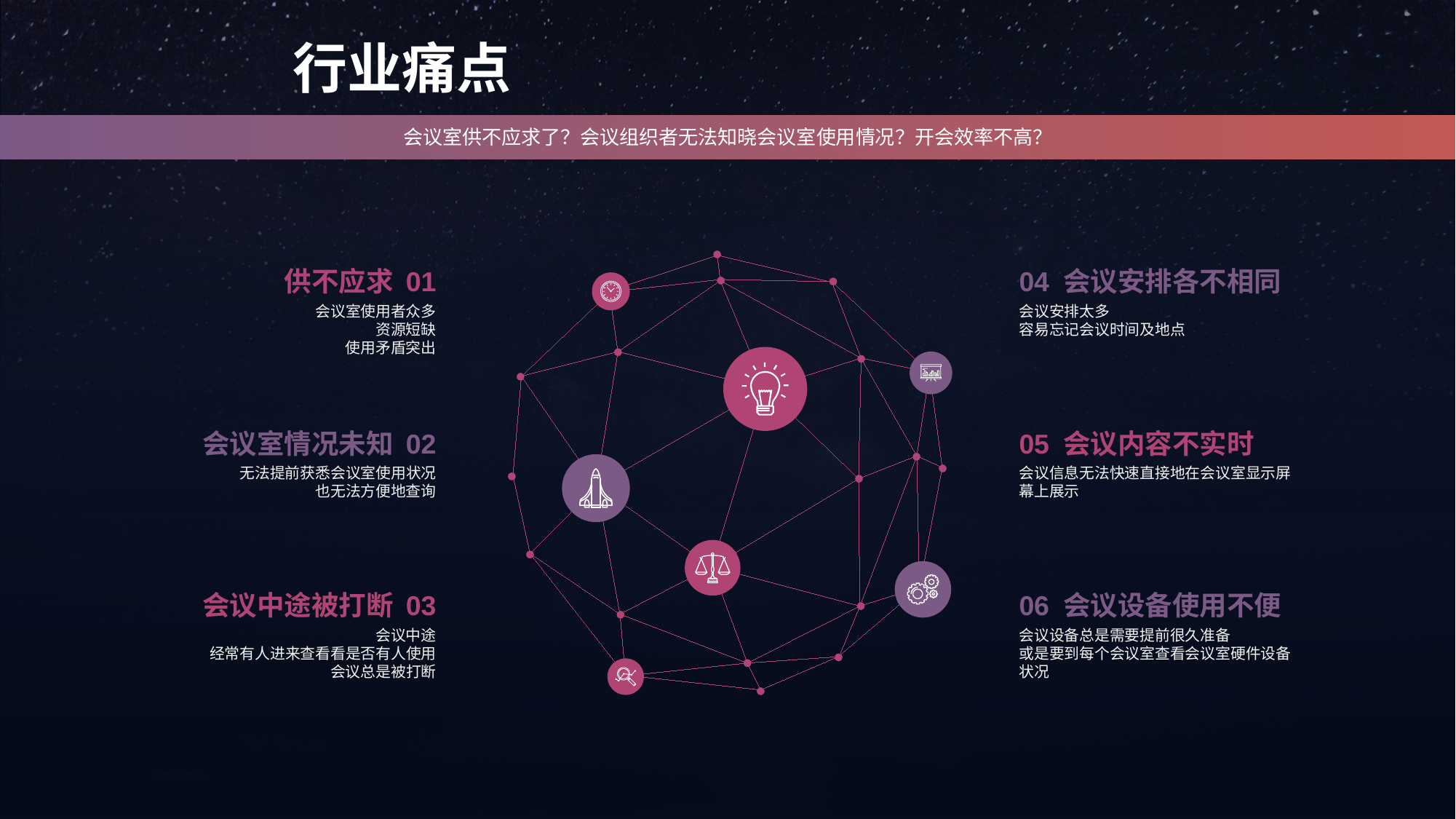

行业痛点

会议室供不应求了？会议组织者无法知晓会议室使用情况？开会效率不高？

供不应求 01
会议室使用者众多
资源短缺
使用矛盾突出
04 会议安排各不相同
会议安排太多
容易忘记会议时间及地点
会议室情况未知 02
无法提前获悉会议室使用状况
也无法方便地查询
05 会议内容不实时
会议信息无法快速直接地在会议室显示屏幕上展示
会议中途被打断 03
会议中途
经常有人进来查看看是否有人使用
会议总是被打断
06 会议设备使用不便
会议设备总是需要提前很久准备
或是要到每个会议室查看会议室硬件设备状况